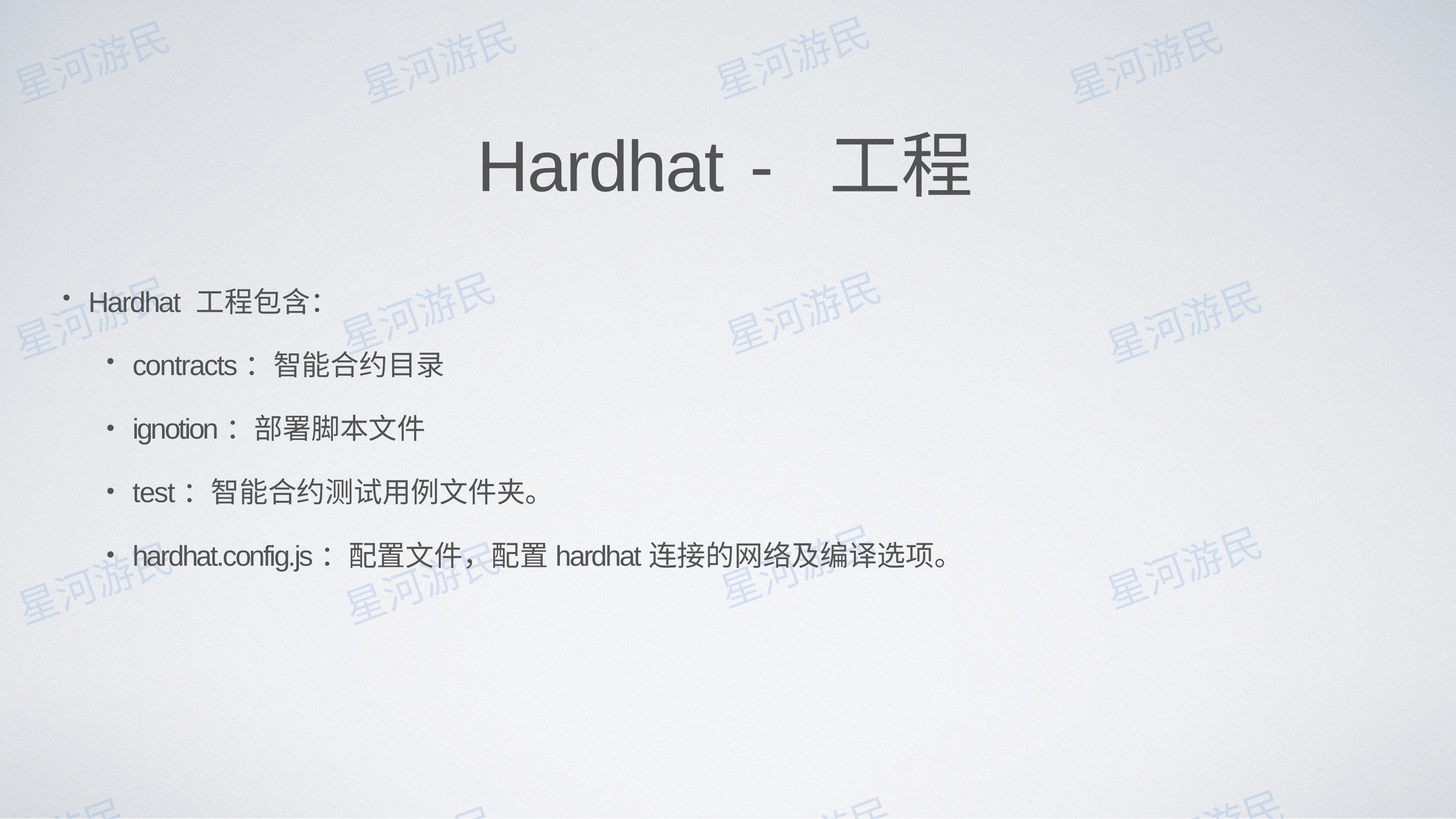

# Hardhat - ⼯程
Hardhat ⼯程包含：

contracts：智能合约⽬录

ignotion：部署脚本⽂件

test：智能合约测试⽤例⽂件夹。

hardhat.config.js：配置⽂件，配置hardhat连接的⽹络及编译选项。